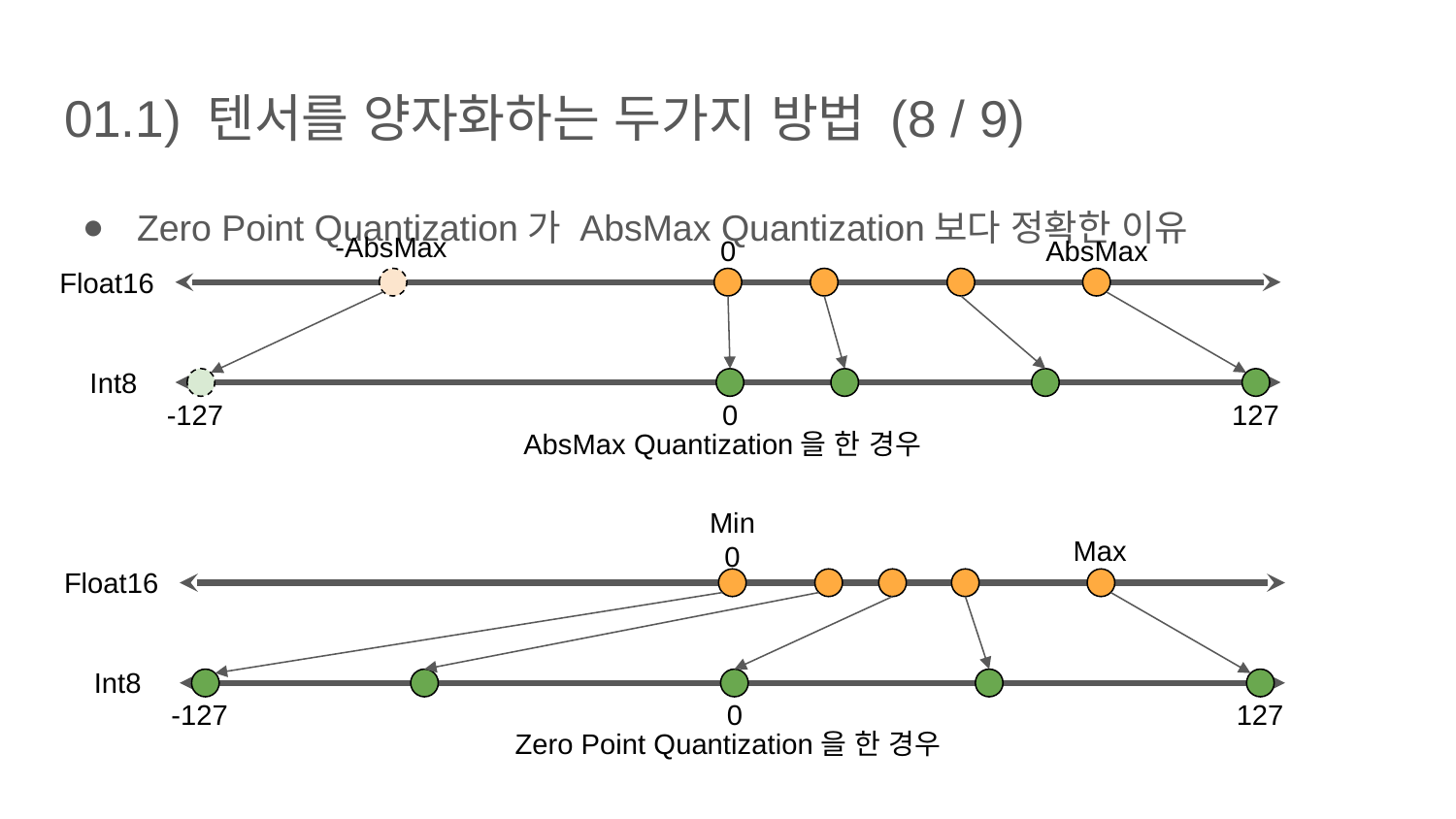

# 01.1) 텐서를 양자화하는 두가지 방법 (8 / 9)
Zero Point Quantization가 AbsMax Quantization보다 정확한 이유
-AbsMax
0
AbsMax
Float16

Int8

-127
0
127
AbsMax Quantization을 한 경우
Min
0
Max
Float16

Int8

-127
0
127
Zero Point Quantization을 한 경우